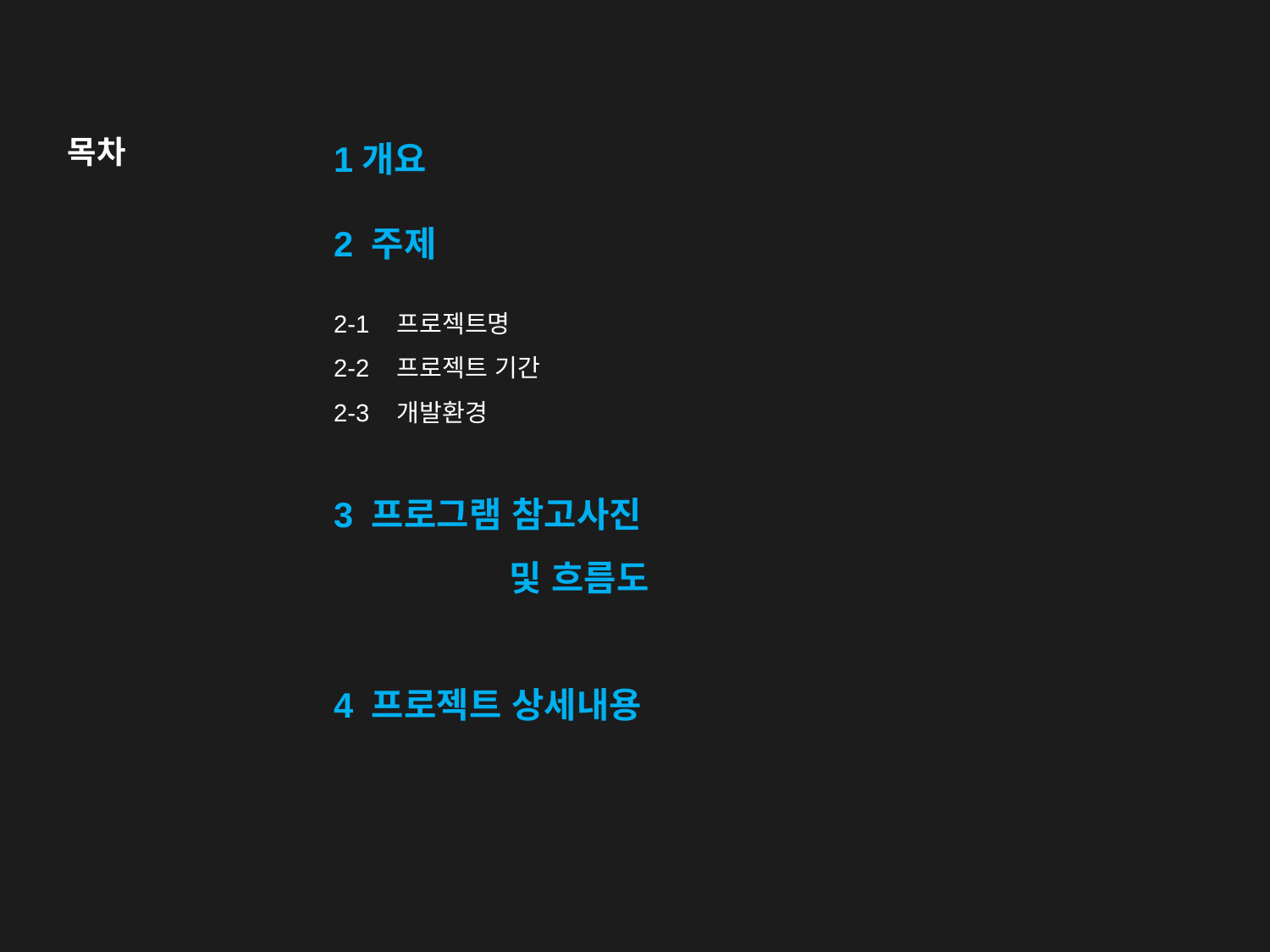

목차
1개요

2 주제

2-1   프로젝트명
2-2   프로젝트 기간
2-3   개발환경

3 프로그램 참고사진
	    및 흐름도

4 프로젝트 상세내용